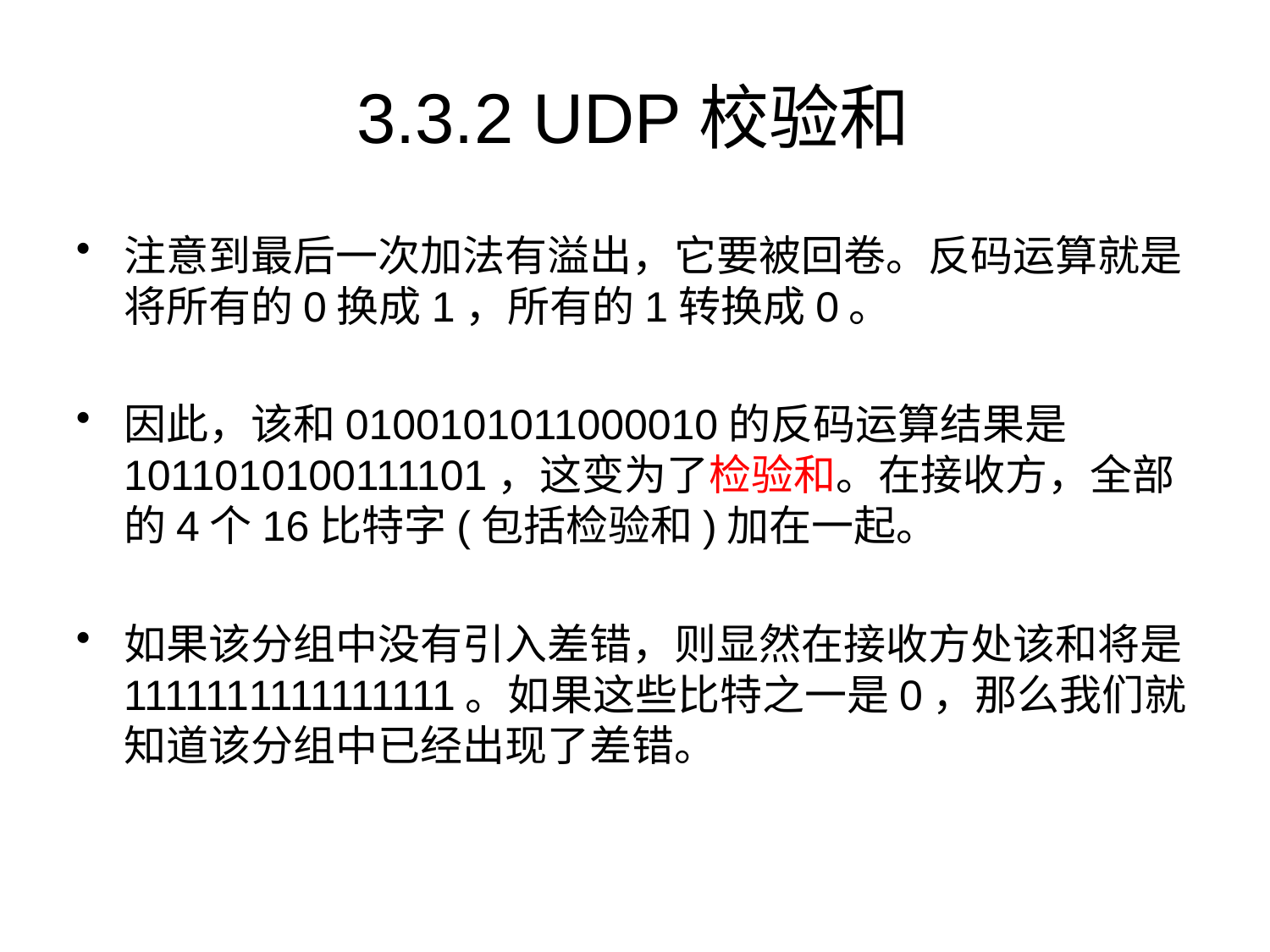

# 3.3.2 UDP校验和
注意到最后一次加法有溢出，它要被回卷。反码运算就是将所有的0换成1，所有的1转换成0。

因此，该和0100101011000010的反码运算结果是1011010100111101，这变为了检验和。在接收方，全部的4个16比特字(包括检验和)加在一起。

如果该分组中没有引入差错，则显然在接收方处该和将是1111111111111111。如果这些比特之一是0，那么我们就知道该分组中已经出现了差错。